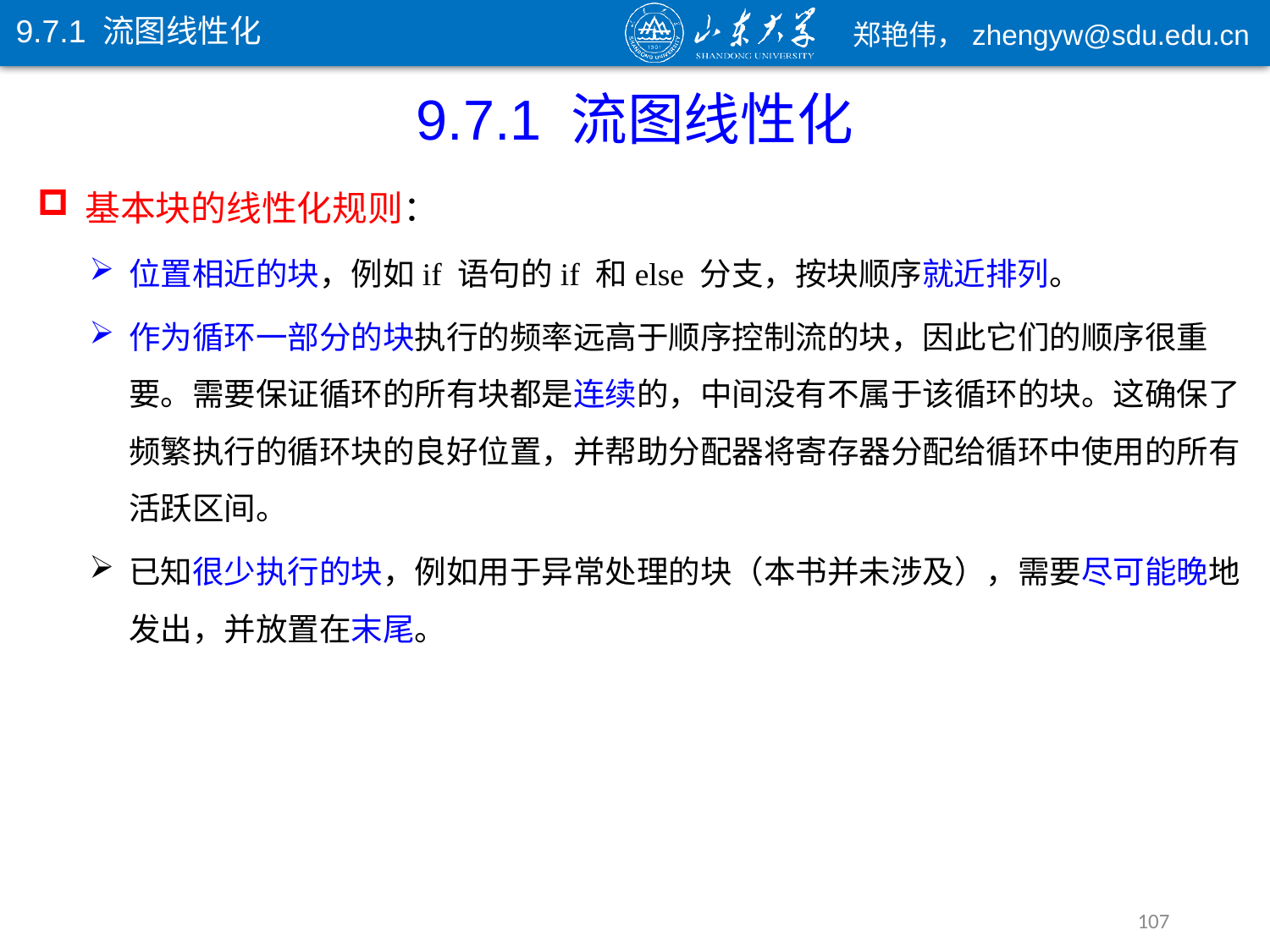

9.7.1 流图线性化
9.7.1 流图线性化
基本块的线性化规则：
位置相近的块，例如if 语句的if 和else 分支，按块顺序就近排列。
作为循环一部分的块执行的频率远高于顺序控制流的块，因此它们的顺序很重要。需要保证循环的所有块都是连续的，中间没有不属于该循环的块。这确保了频繁执行的循环块的良好位置，并帮助分配器将寄存器分配给循环中使用的所有活跃区间。
已知很少执行的块，例如用于异常处理的块（本书并未涉及），需要尽可能晚地发出，并放置在末尾。
107